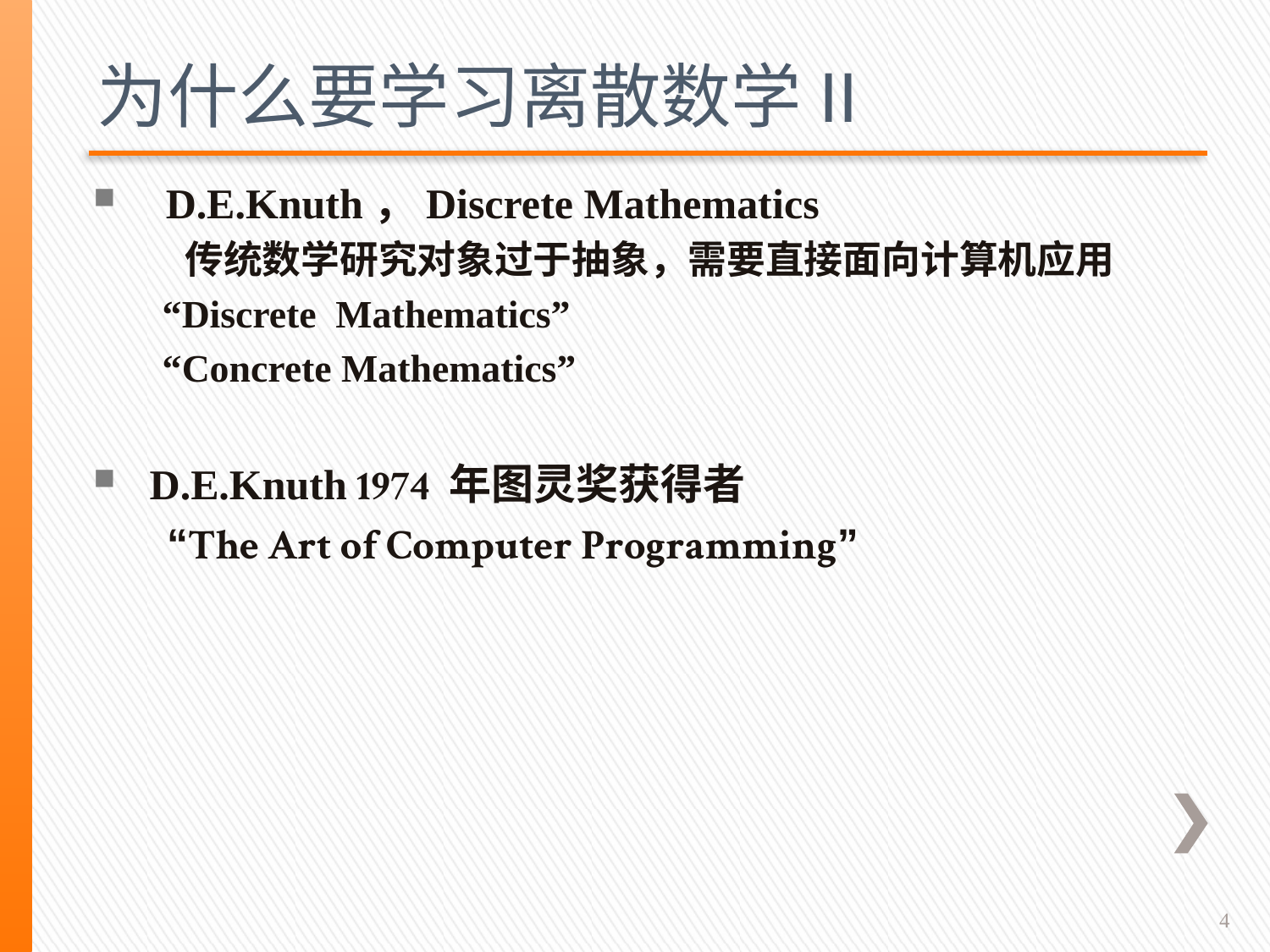

# 为什么要学习离散数学II
    D.E.Knuth，Discrete Mathematics
      传统数学研究对象过于抽象，需要直接面向计算机应用
    “Discrete  Mathematics”
    “Concrete Mathematics”

   D.E.Knuth 1974 年图灵奖获得者
     “The Art of Computer Programming”

4